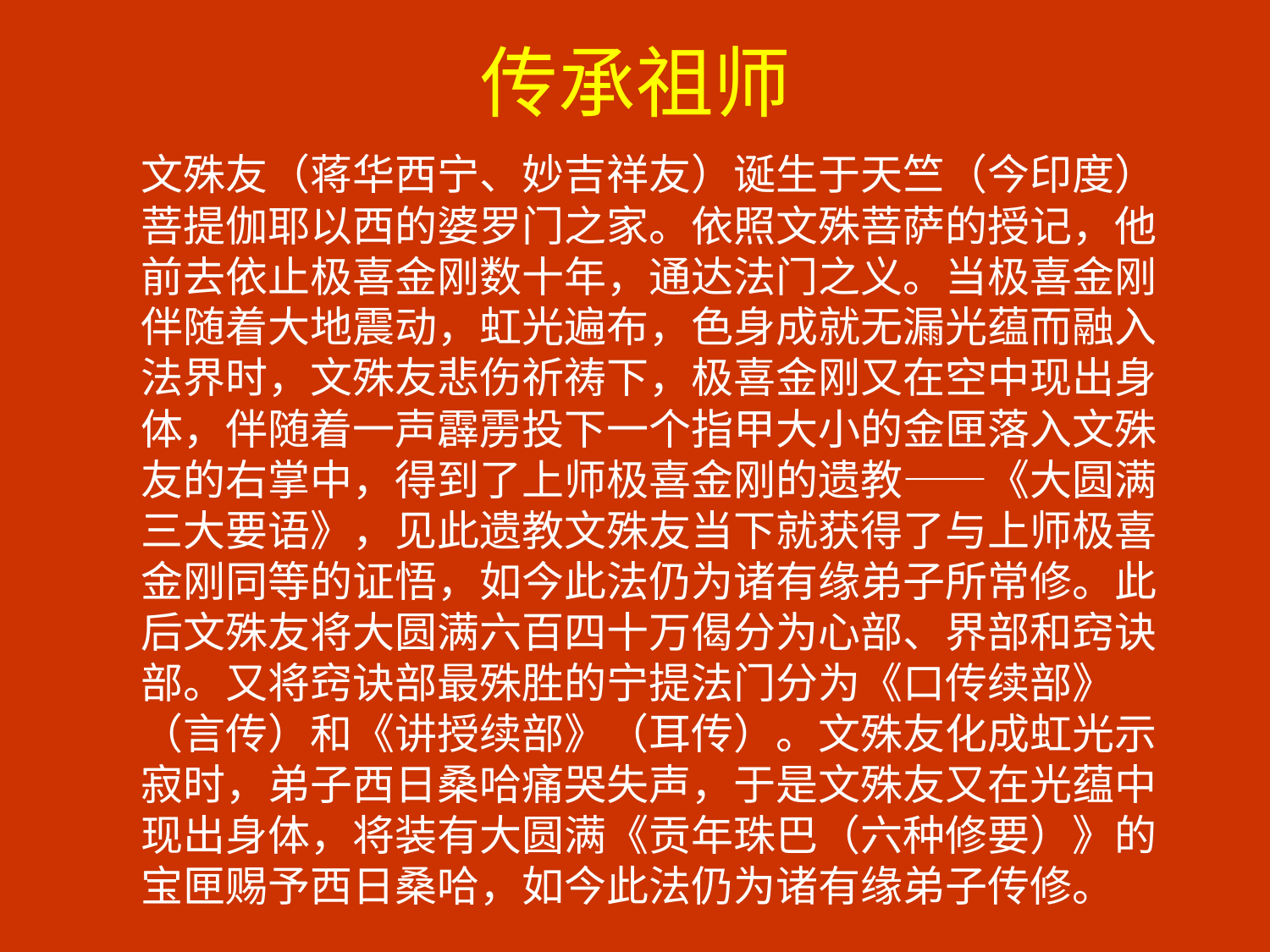

# 传承祖师
文殊友（蒋华西宁、妙吉祥友）诞生于天竺（今印度）菩提伽耶以西的婆罗门之家。依照文殊菩萨的授记，他前去依止极喜金刚数十年，通达法门之义。当极喜金刚伴随着大地震动，虹光遍布，色身成就无漏光蕴而融入法界时，文殊友悲伤祈祷下，极喜金刚又在空中现出身体，伴随着一声霹雳投下一个指甲大小的金匣落入文殊友的右掌中，得到了上师极喜金刚的遗教——《大圆满三大要语》，见此遗教文殊友当下就获得了与上师极喜金刚同等的证悟，如今此法仍为诸有缘弟子所常修。此后文殊友将大圆满六百四十万偈分为心部、界部和窍诀部。又将窍诀部最殊胜的宁提法门分为《口传续部》（言传）和《讲授续部》（耳传）。文殊友化成虹光示寂时，弟子西日桑哈痛哭失声，于是文殊友又在光蕴中现出身体，将装有大圆满《贡年珠巴（六种修要）》的宝匣赐予西日桑哈，如今此法仍为诸有缘弟子传修。